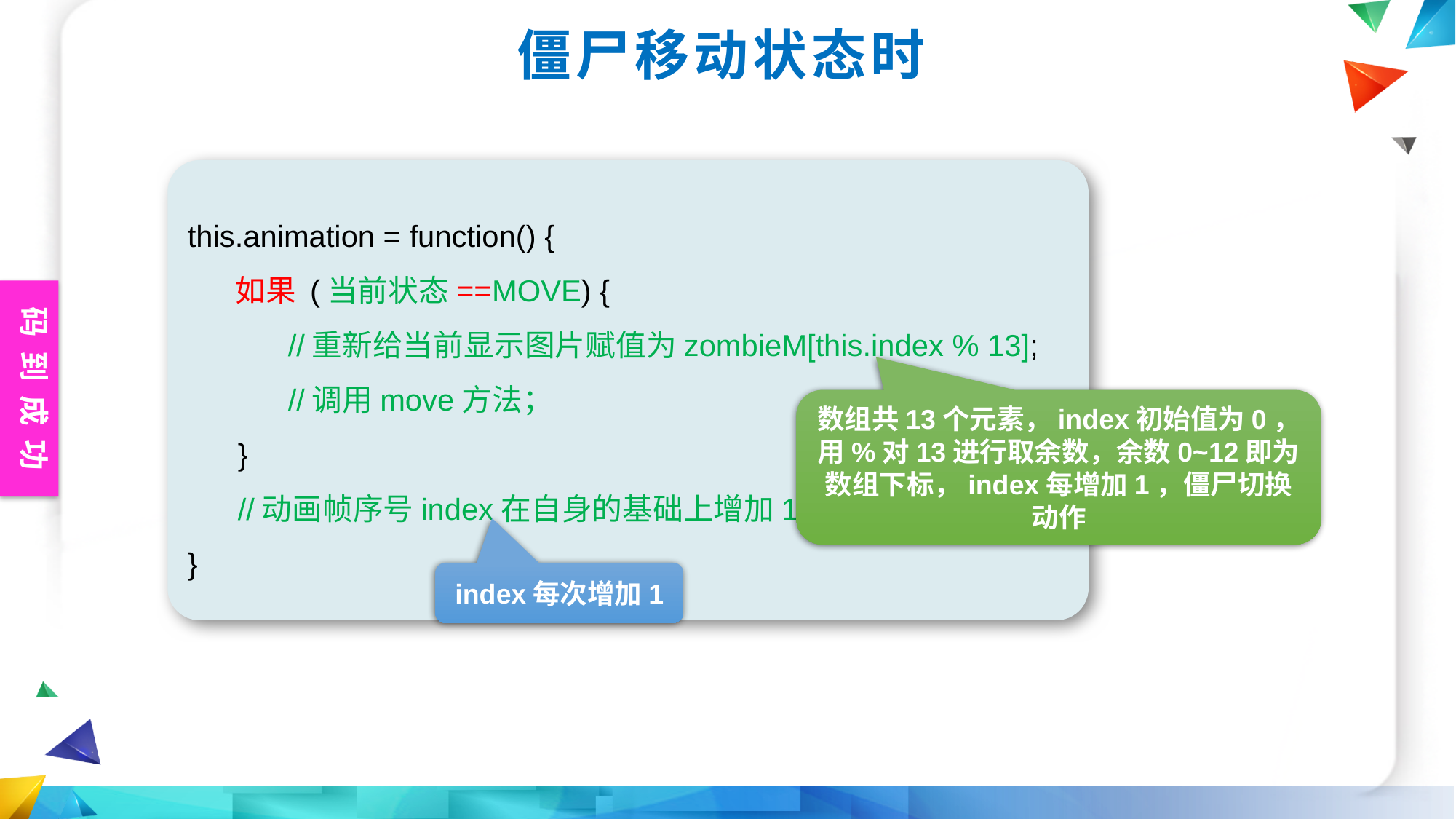

僵尸移动状态时
this.animation = function() {
      如果 (当前状态==MOVE) {
            //重新给当前显示图片赋值为zombieM[this.index % 13];
            //调用move方法；
      }
      //动画帧序号index在自身的基础上增加1;
}
数组共13个元素，index初始值为0，用%对13进行取余数，余数0~12即为数组下标，index每增加1，僵尸切换动作
index每次增加1